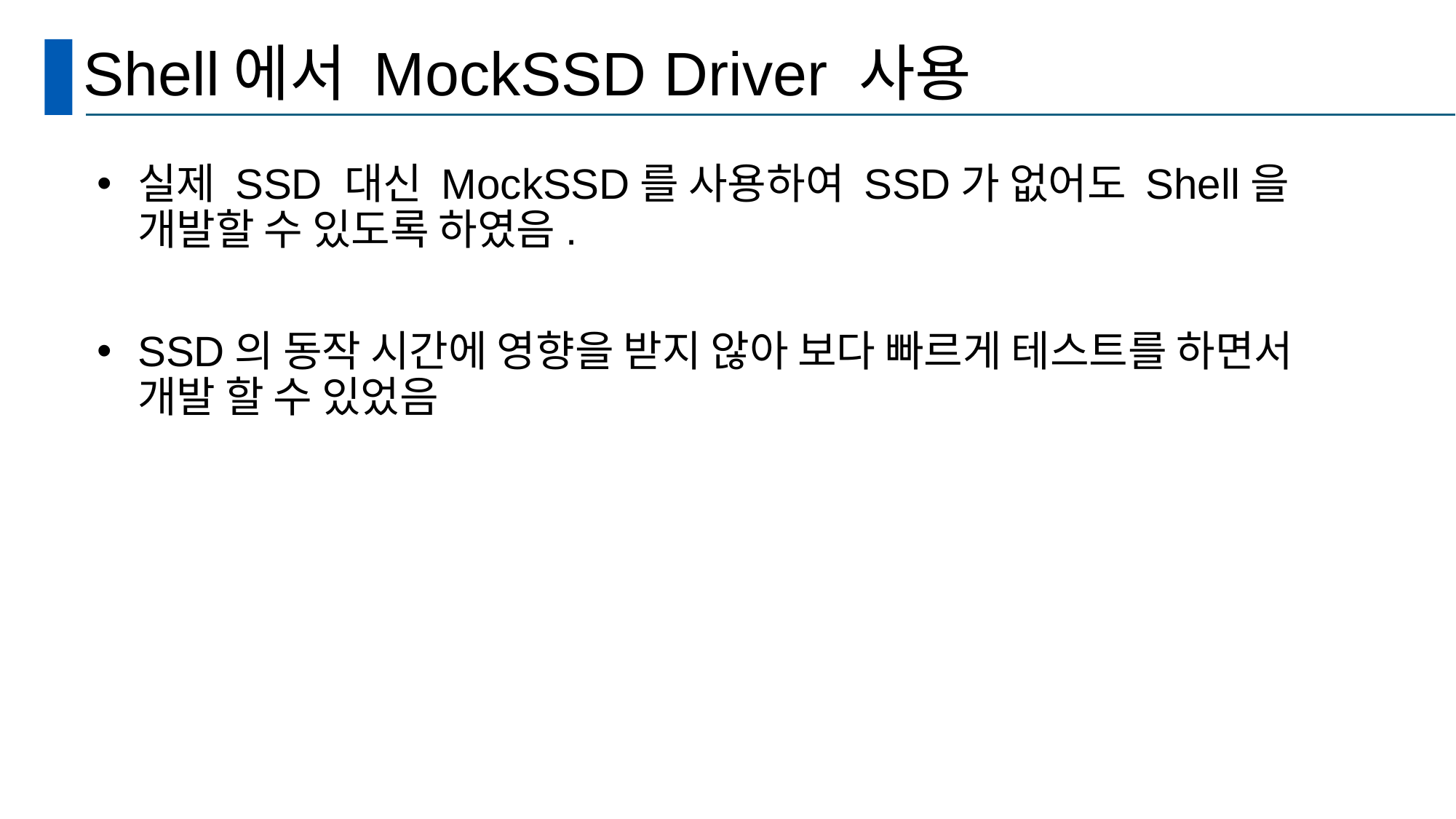

# Shell에서 MockSSD Driver 사용
실제 SSD 대신 MockSSD를 사용하여 SSD가 없어도 Shell을 개발할 수 있도록 하였음.

SSD의 동작 시간에 영향을 받지 않아 보다 빠르게 테스트를 하면서 개발 할 수 있었음